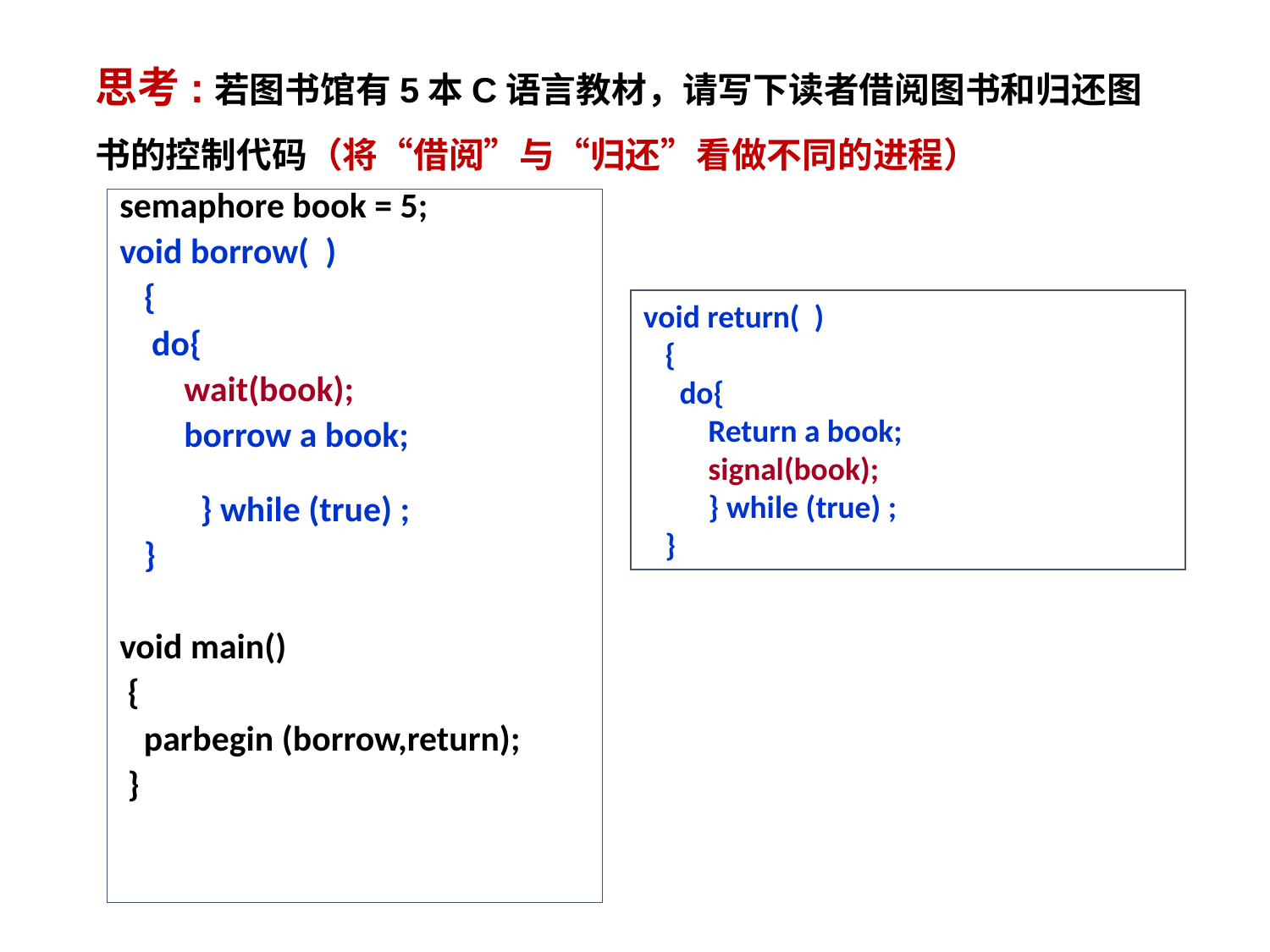

思考:若图书馆有5本C语言教材，请写下读者借阅图书和归还图书的控制代码（将“借阅”与“归还”看做不同的进程）
semaphore book = 5;
void borrow(  )
   {
    do{
        wait(book);
        borrow a book;
          } while (true) ;
   }

void main()
 {
   parbegin (borrow,return);
 }

void return(  )
   {
     do{
         Return a book;
         signal(book);
         } while (true) ;
   }